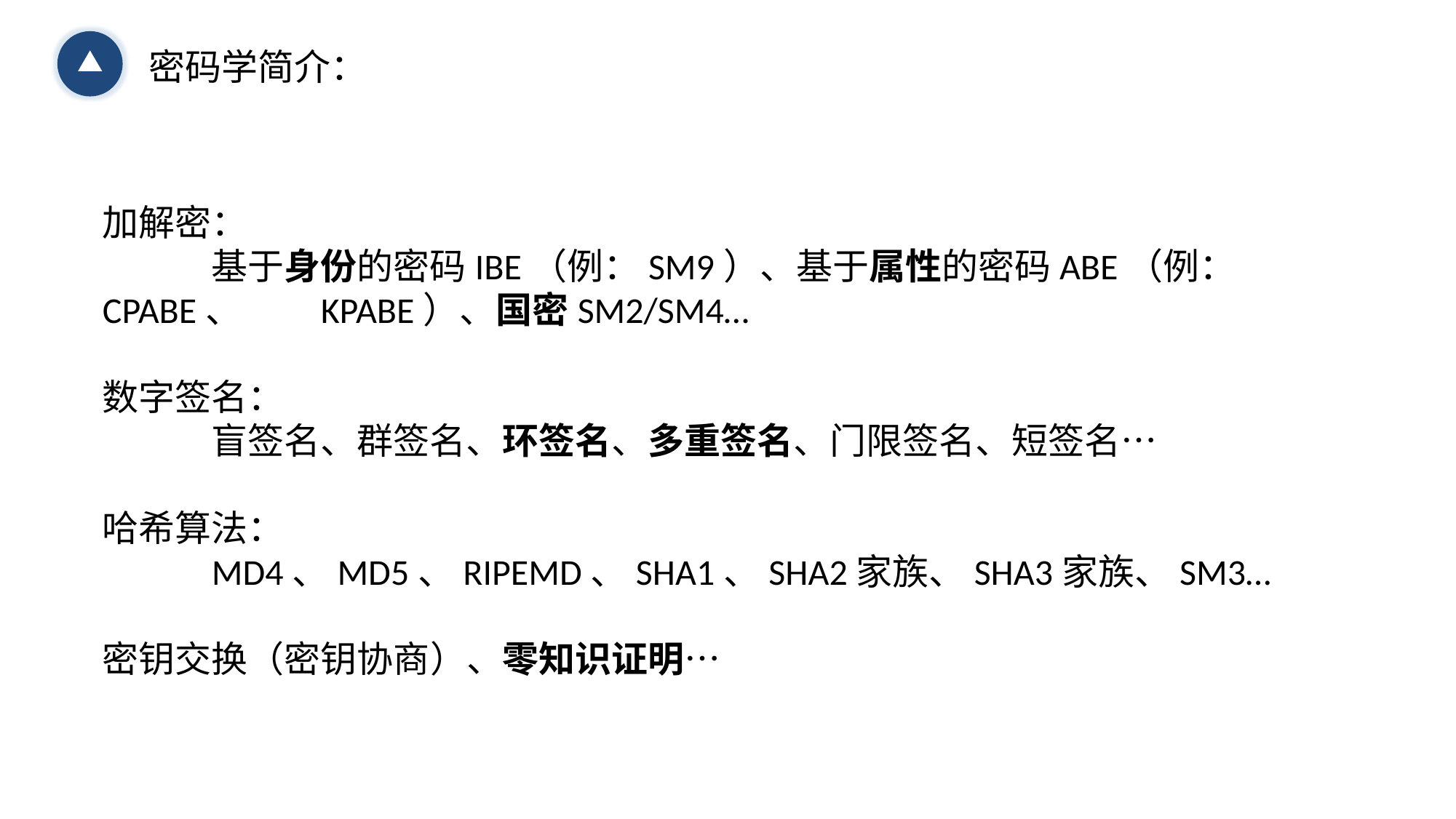

密码学简介：

加解密：
	基于身份的密码IBE（例：SM9）、基于属性的密码ABE（例：CPABE、	KPABE）、国密SM2/SM4…

数字签名：
	盲签名、群签名、环签名、多重签名、门限签名、短签名…

哈希算法：
	MD4、MD5、RIPEMD、SHA1、SHA2家族、SHA3家族、SM3…

密钥交换（密钥协商）、零知识证明…